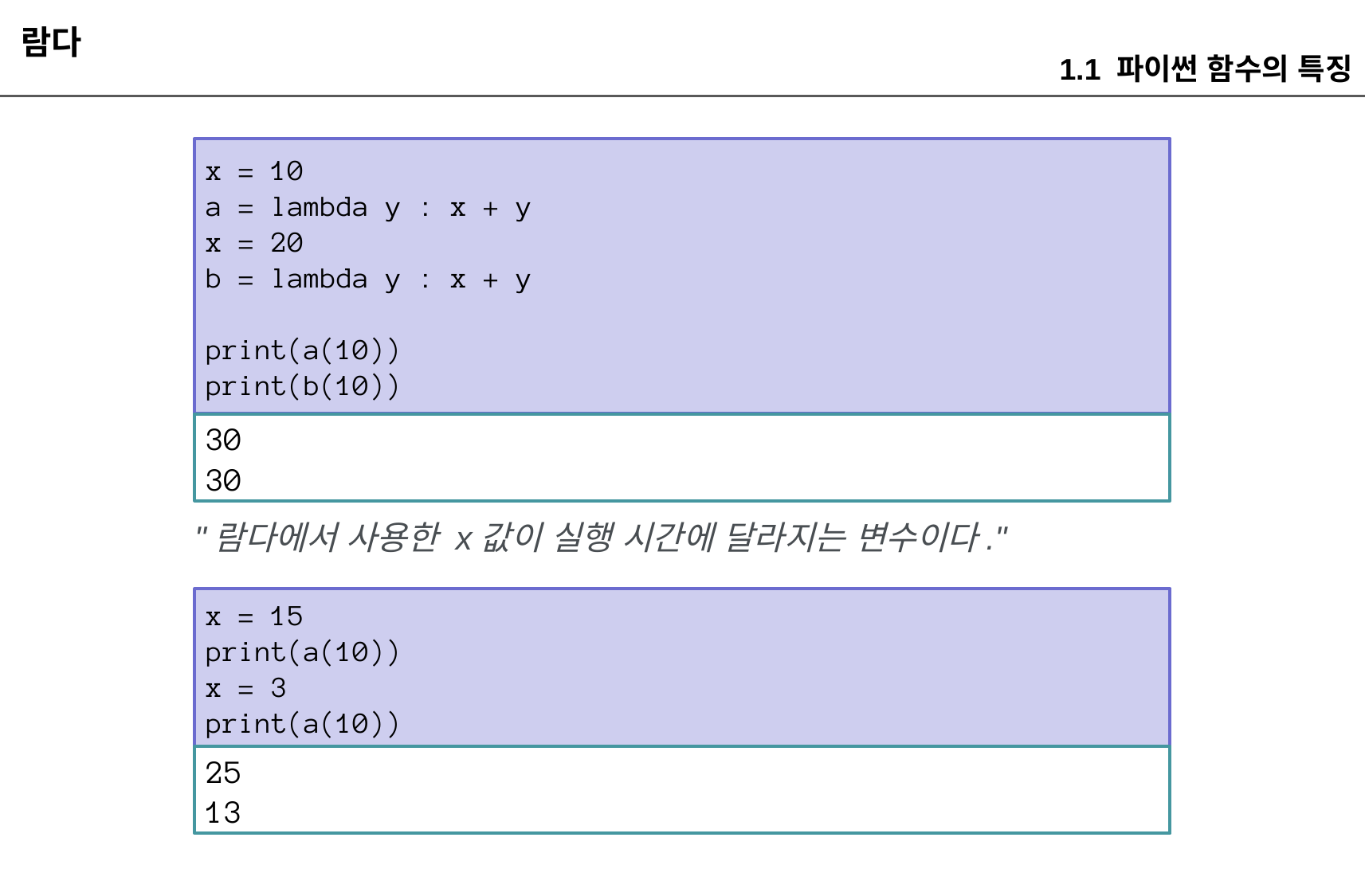

람다
1.1 파이썬 함수의 특징
x = 10
a = lambda y : x + y
x = 20
b = lambda y : x + y

print(a(10))
print(b(10))
30
30
"람다에서 사용한 x값이 실행 시간에 달라지는 변수이다."
x = 15
print(a(10))
x = 3
print(a(10))
25
13